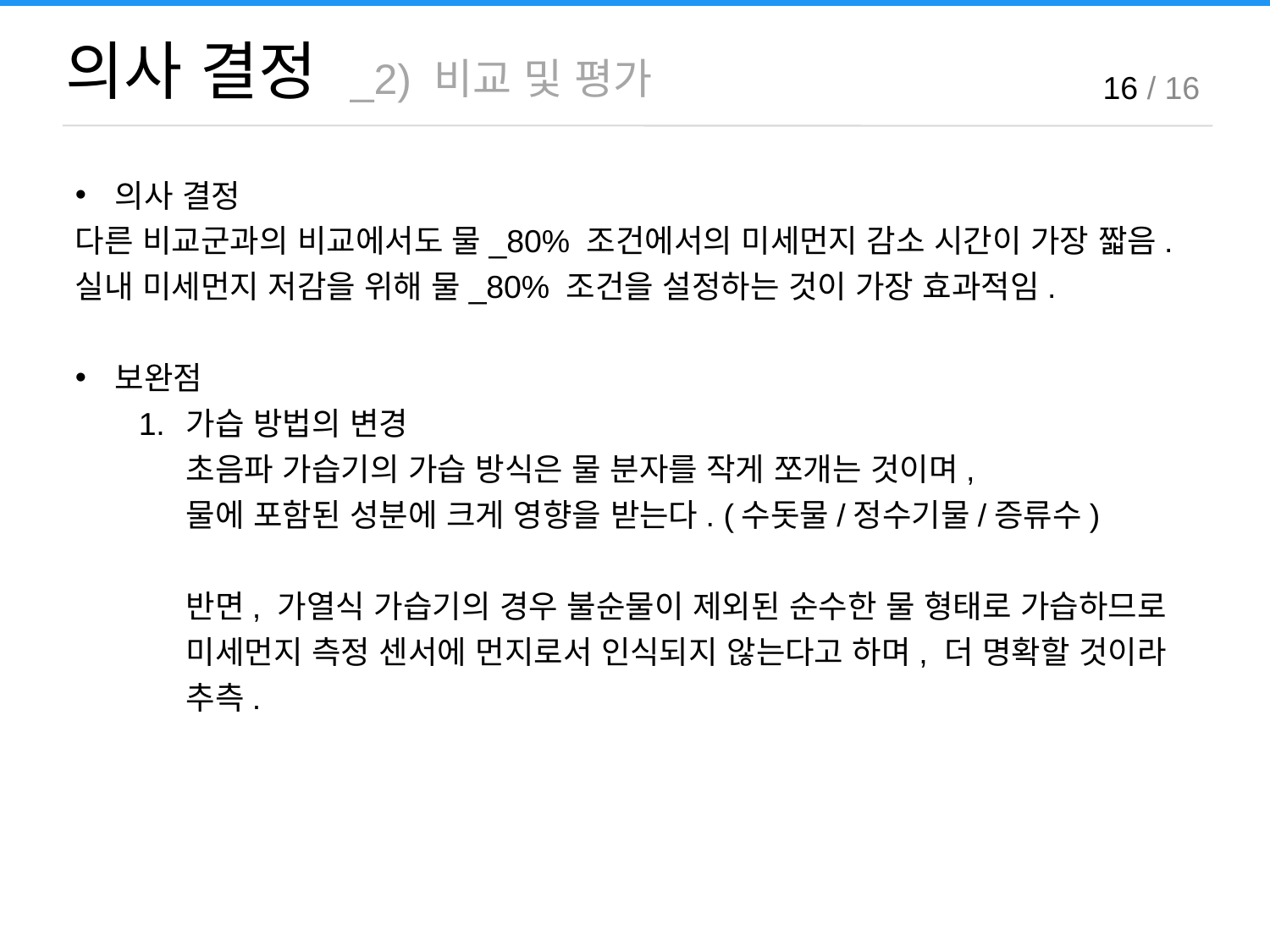

의사 결정 _2) 비교 및 평가
16 / 16
의사 결정
다른 비교군과의 비교에서도 물_80% 조건에서의 미세먼지 감소 시간이 가장 짧음.
실내 미세먼지 저감을 위해 물_80% 조건을 설정하는 것이 가장 효과적임.
보완점
가습 방법의 변경
초음파 가습기의 가습 방식은 물 분자를 작게 쪼개는 것이며,
물에 포함된 성분에 크게 영향을 받는다. (수돗물/정수기물/증류수)
반면, 가열식 가습기의 경우 불순물이 제외된 순수한 물 형태로 가습하므로
미세먼지 측정 센서에 먼지로서 인식되지 않는다고 하며, 더 명확할 것이라 추측.